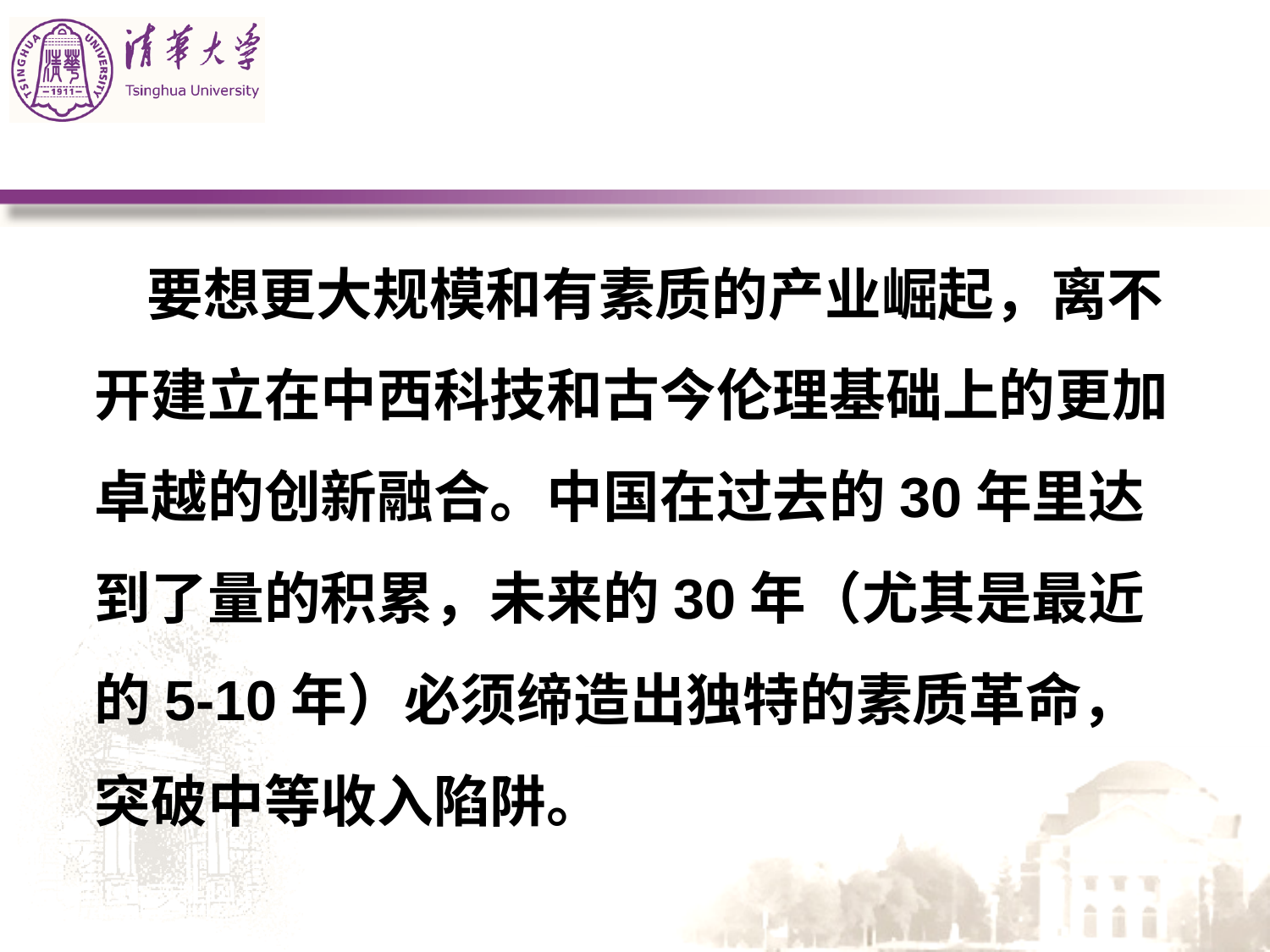

#
要想更大规模和有素质的产业崛起，离不开建立在中西科技和古今伦理基础上的更加卓越的创新融合。中国在过去的30年里达到了量的积累，未来的30年（尤其是最近的5-10年）必须缔造出独特的素质革命，突破中等收入陷阱。